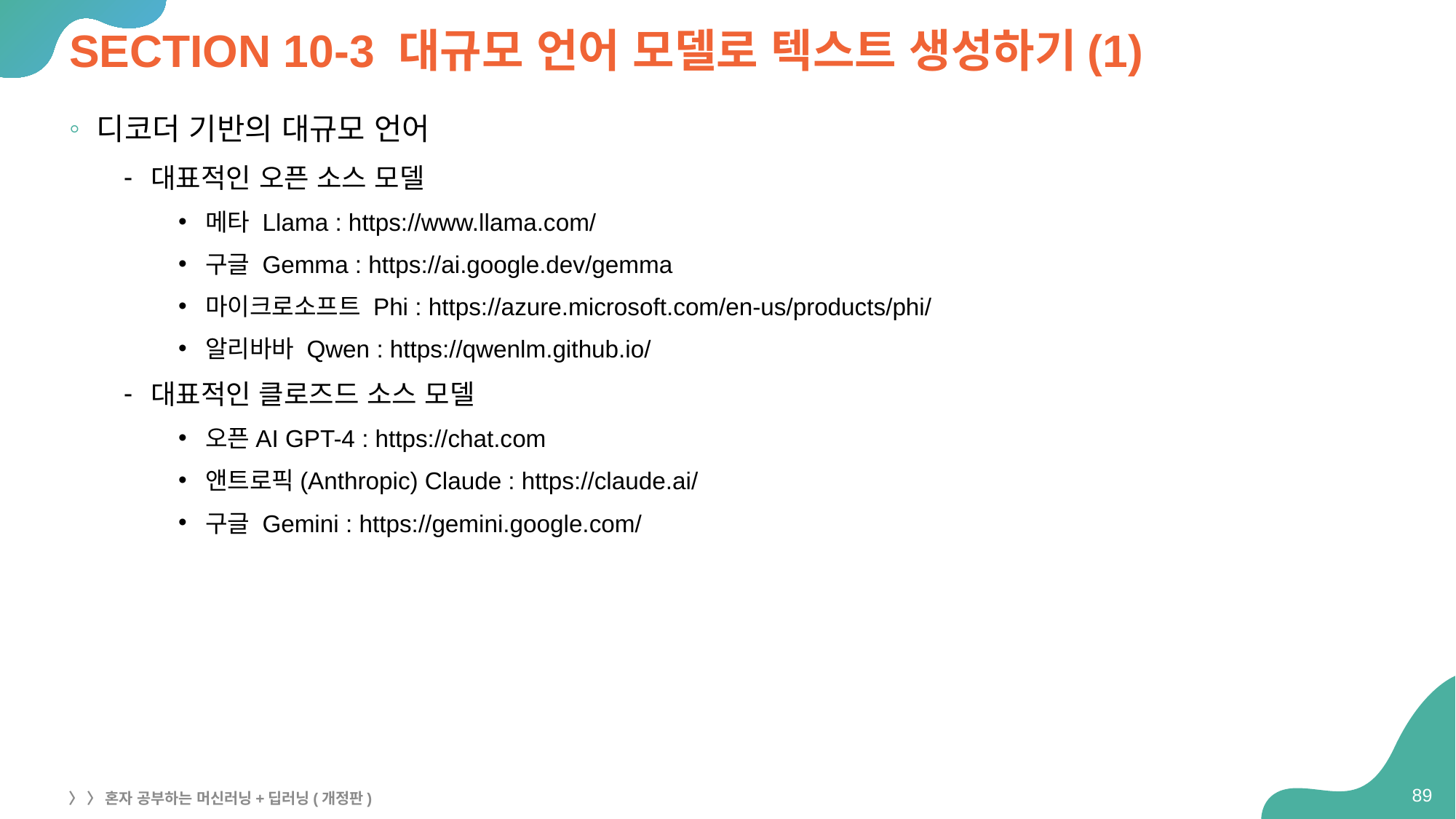

# SECTION 10-3 대규모 언어 모델로 텍스트 생성하기(1)
디코더 기반의 대규모 언어
대표적인 오픈 소스 모델
메타 Llama : https://www.llama.com/
구글 Gemma : https://ai.google.dev/gemma
마이크로소프트 Phi : https://azure.microsoft.com/en-us/products/phi/
알리바바 Qwen : https://qwenlm.github.io/
대표적인 클로즈드 소스 모델
오픈AI GPT-4 : https://chat.com
앤트로픽(Anthropic) Claude : https://claude.ai/
구글 Gemini : https://gemini.google.com/
89
〉 〉 혼자 공부하는 머신러닝+딥러닝(개정판)